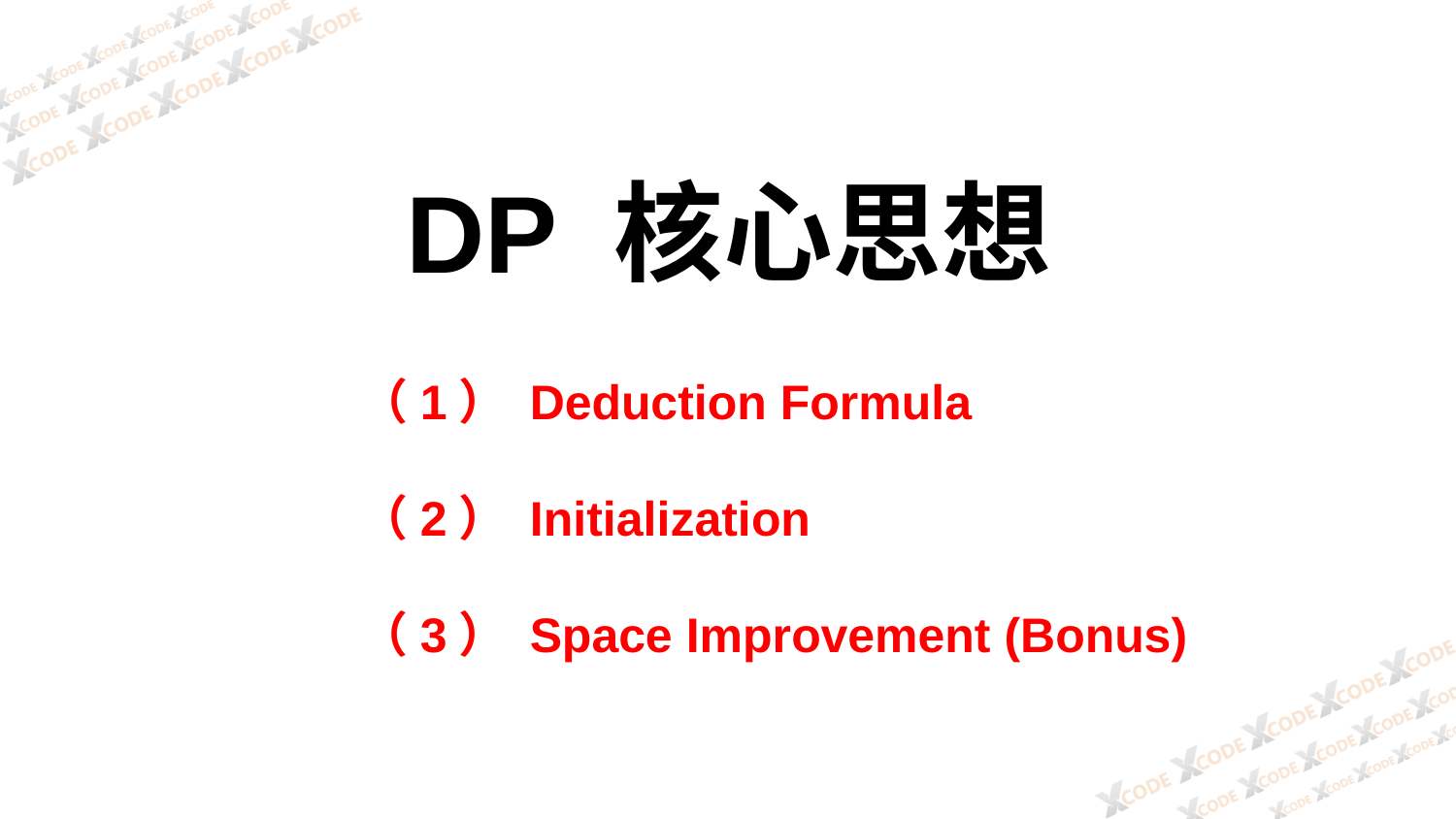

DP 核心思想
（1） Deduction Formula

（2） Initialization

（3） Space Improvement (Bonus)